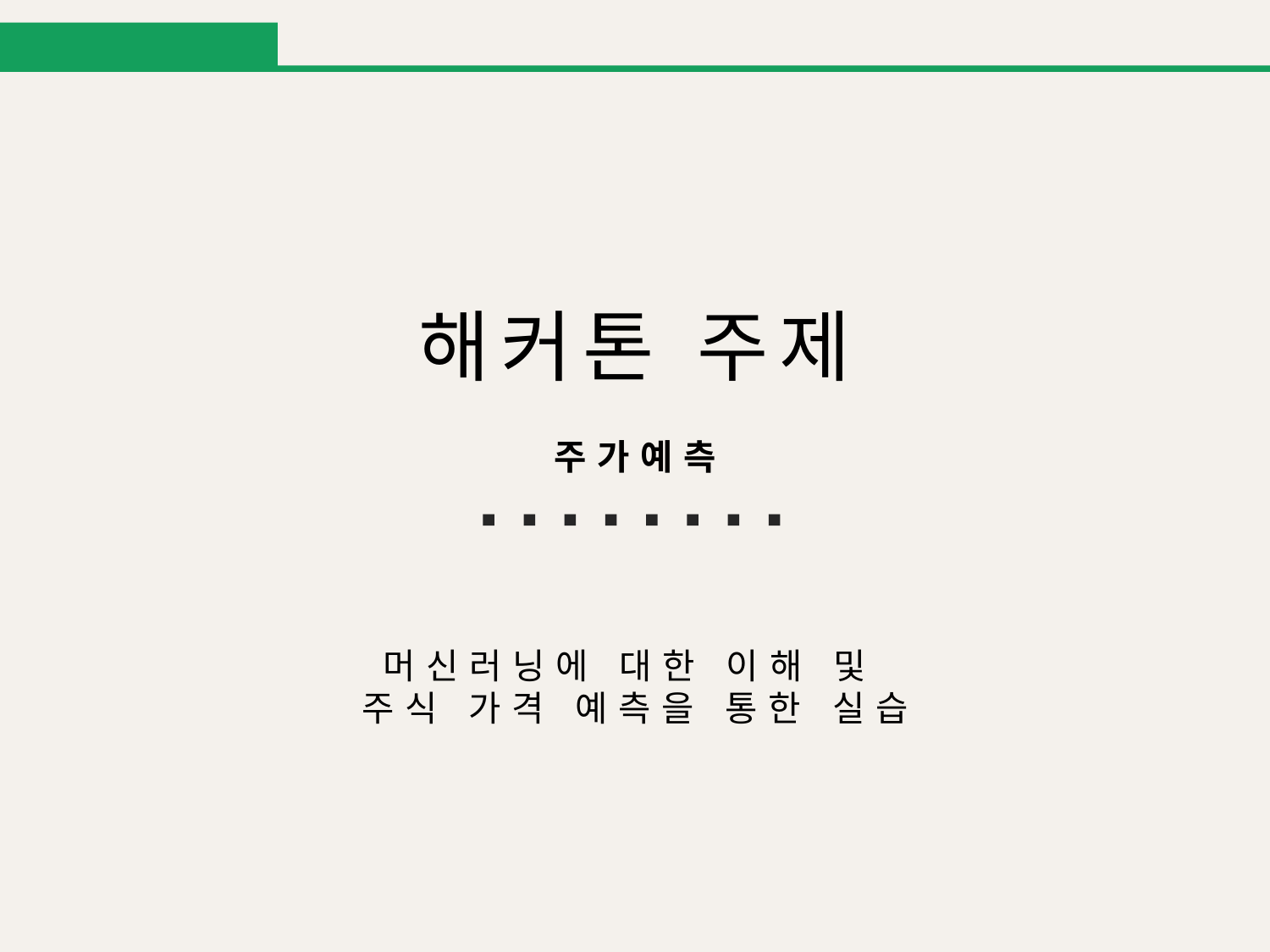

1. 해커톤 주제

해커톤 주제
주가예측

머신러닝에 대한 이해 및
주식 가격 예측을 통한 실습